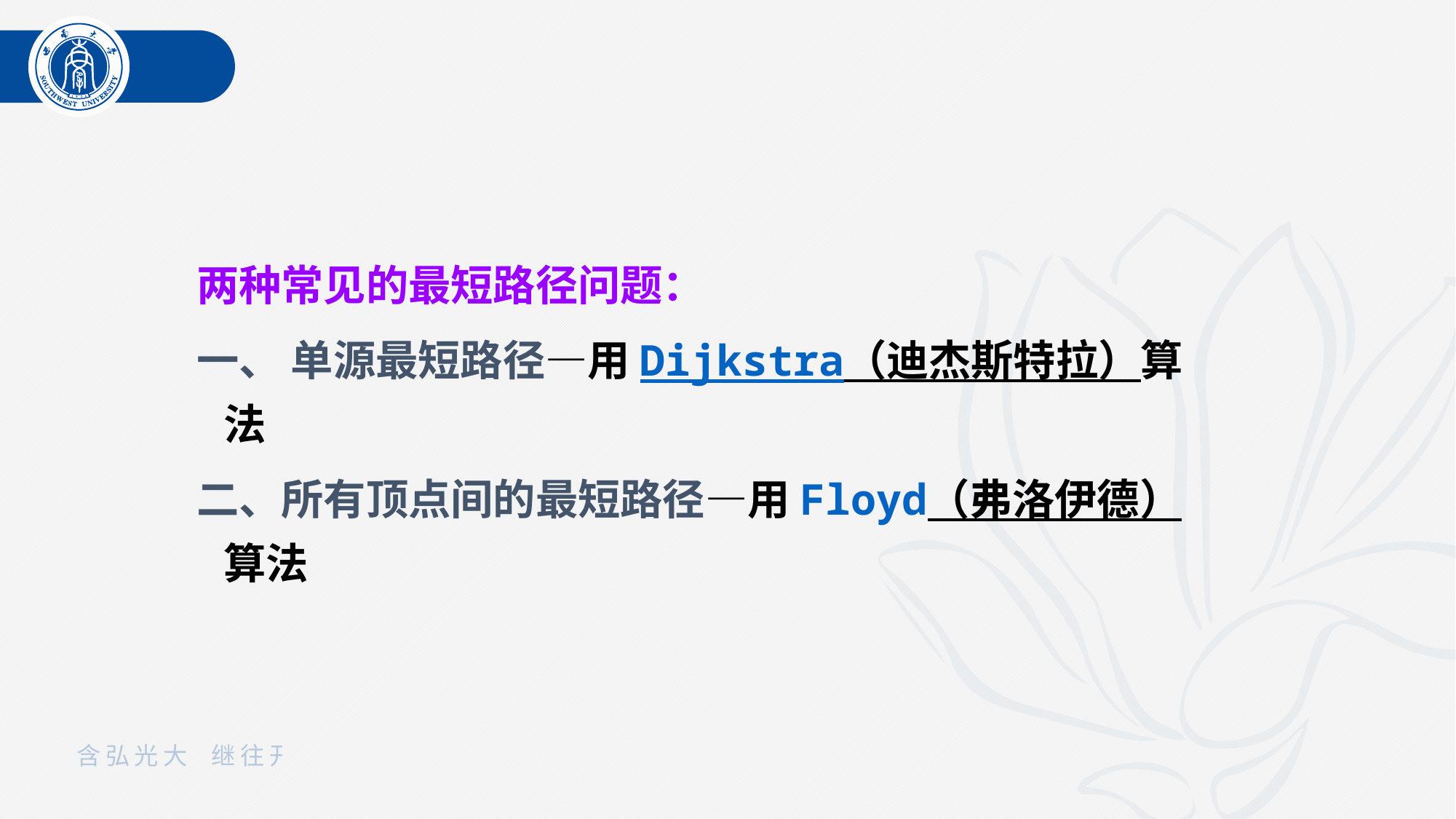

两种常见的最短路径问题：
一、 单源最短路径—用Dijkstra（迪杰斯特拉）算法
二、所有顶点间的最短路径—用Floyd（弗洛伊德）算法